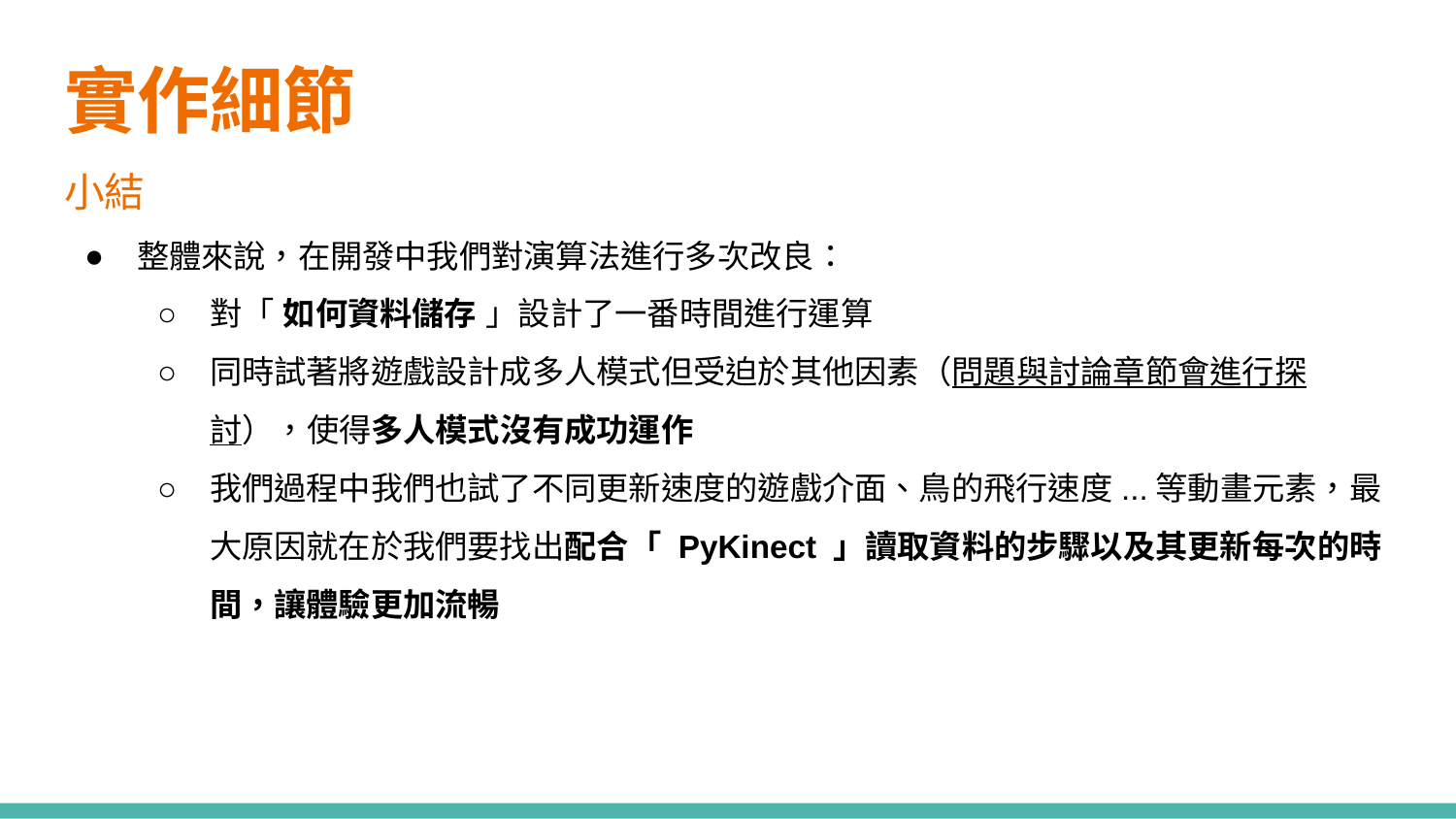

# 實作細節
小結
整體來說，在開發中我們對演算法進行多次改良：
對「 如何資料儲存 」設計了一番時間進行運算
同時試著將遊戲設計成多人模式但受迫於其他因素（問題與討論章節會進行探討），使得多人模式沒有成功運作
我們過程中我們也試了不同更新速度的遊戲介面、鳥的飛行速度...等動畫元素，最大原因就在於我們要找出配合「 PyKinect 」讀取資料的步驟以及其更新每次的時間，讓體驗更加流暢